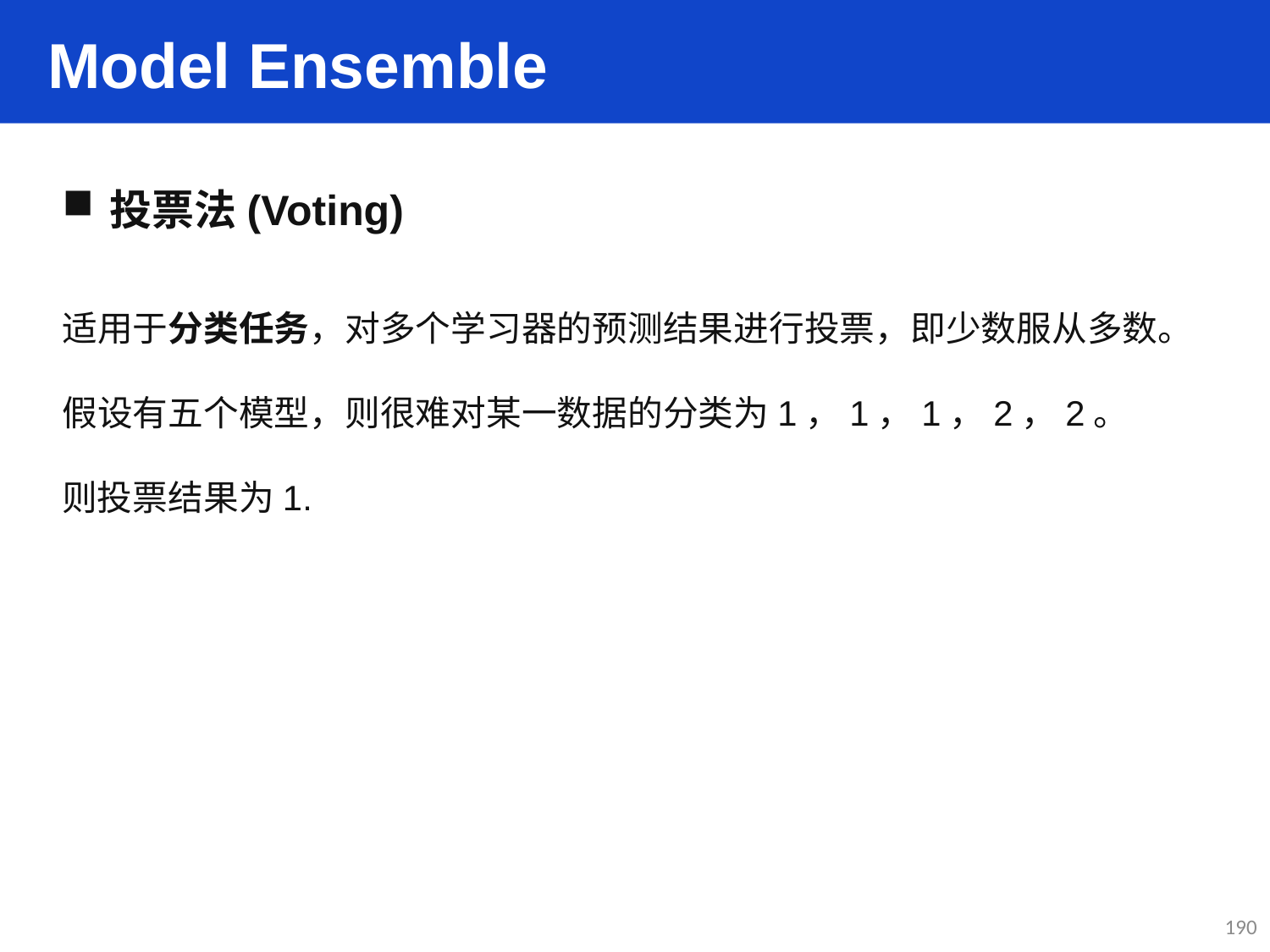

Model Ensemble

投票法(Voting)

适用于分类任务，对多个学习器的预测结果进行投票，即少数服从多数。

假设有五个模型，则很难对某一数据的分类为1，1，1，2，2。

则投票结果为1.

190